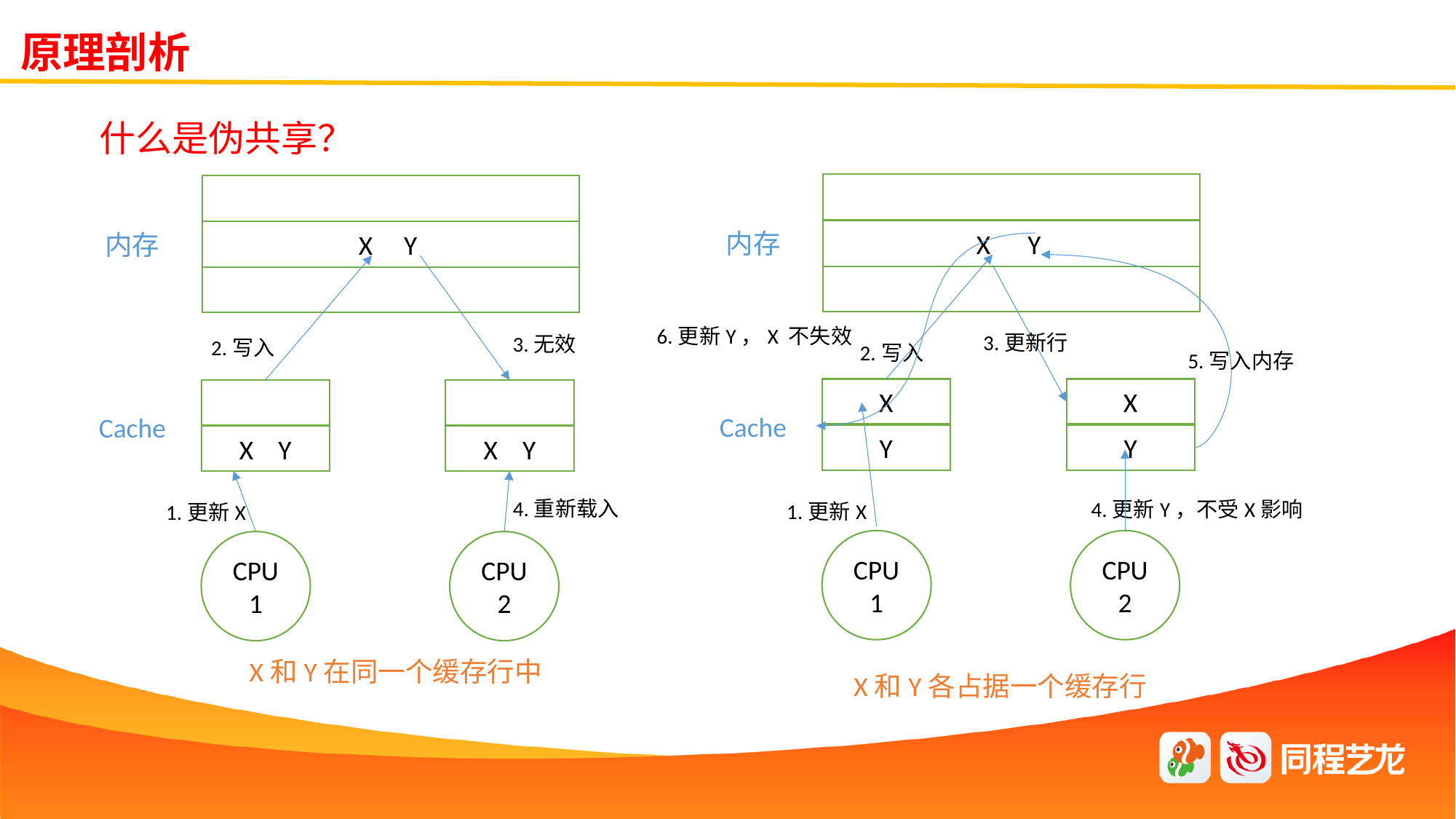

原理剖析
什么是伪共享？

X      Y
内存
X     Y
内存

6.更新Y，X 不失效
3.更新行
3.无效
2.写入
2.写入
5.写入内存
X
X

Cache
Cache
Y
Y
X    Y
X    Y
4.重新载入
4.更新Y，不受X影响
1.更新X
1.更新X
CPU1
CPU2
CPU1
CPU2
X和Y在同一个缓存行中
X和Y各占据一个缓存行